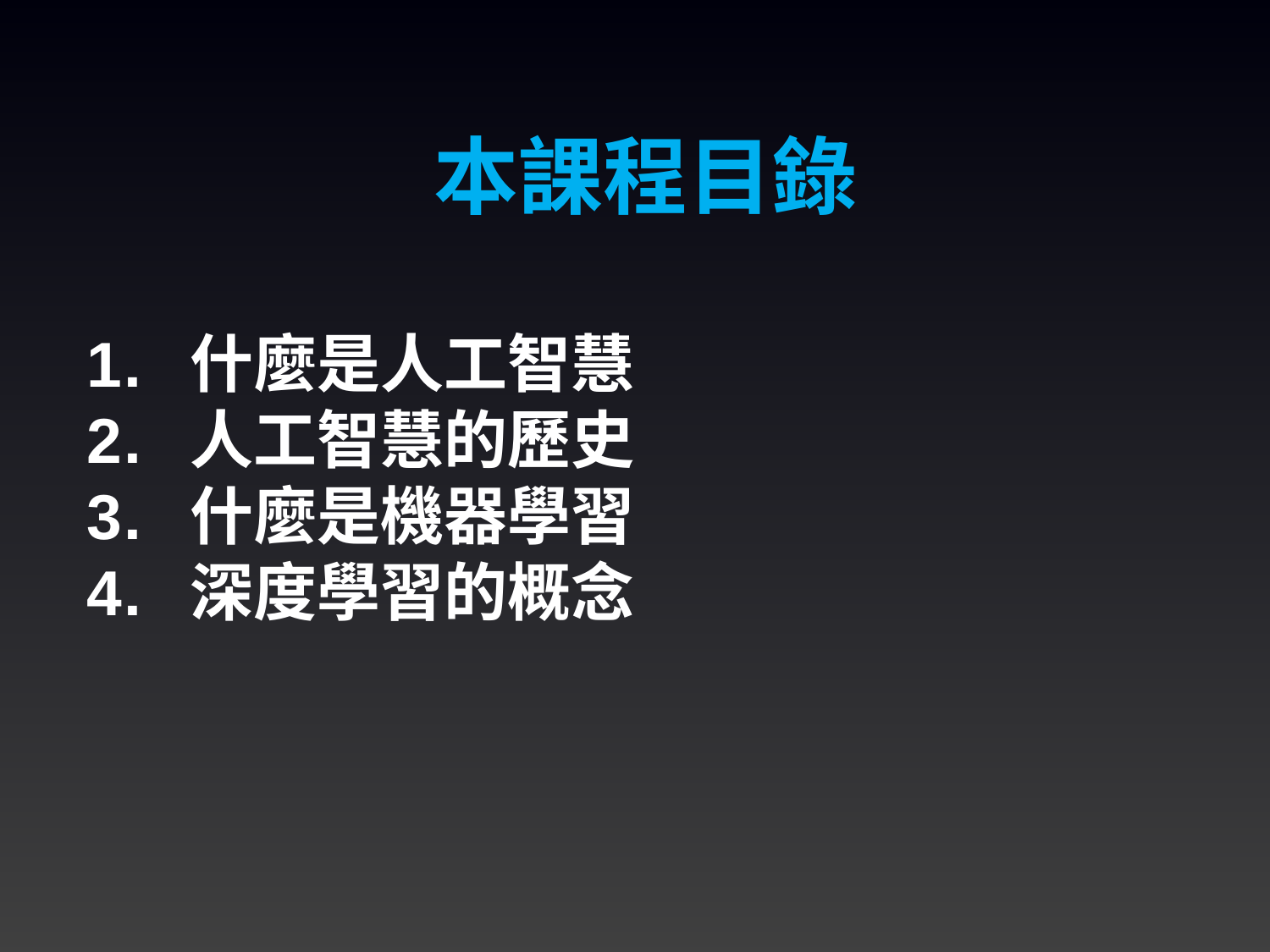

本課程目錄
什麼是人工智慧
人工智慧的歷史
什麼是機器學習
深度學習的概念